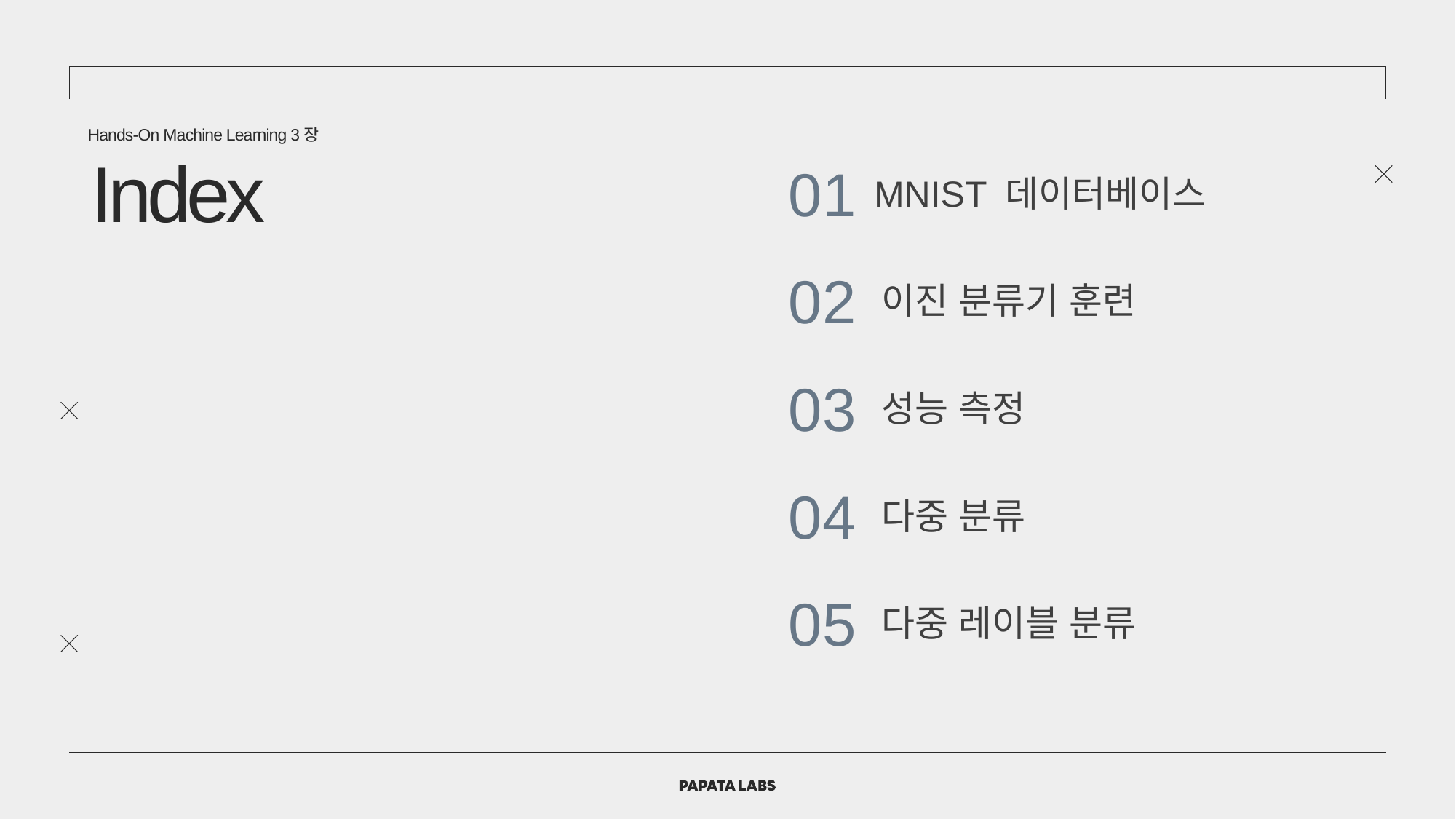

Hands-On Machine Learning 3장
Index
01
MNIST 데이터베이스
02
이진 분류기 훈련
03
성능 측정
04
다중 분류
05
다중 레이블 분류